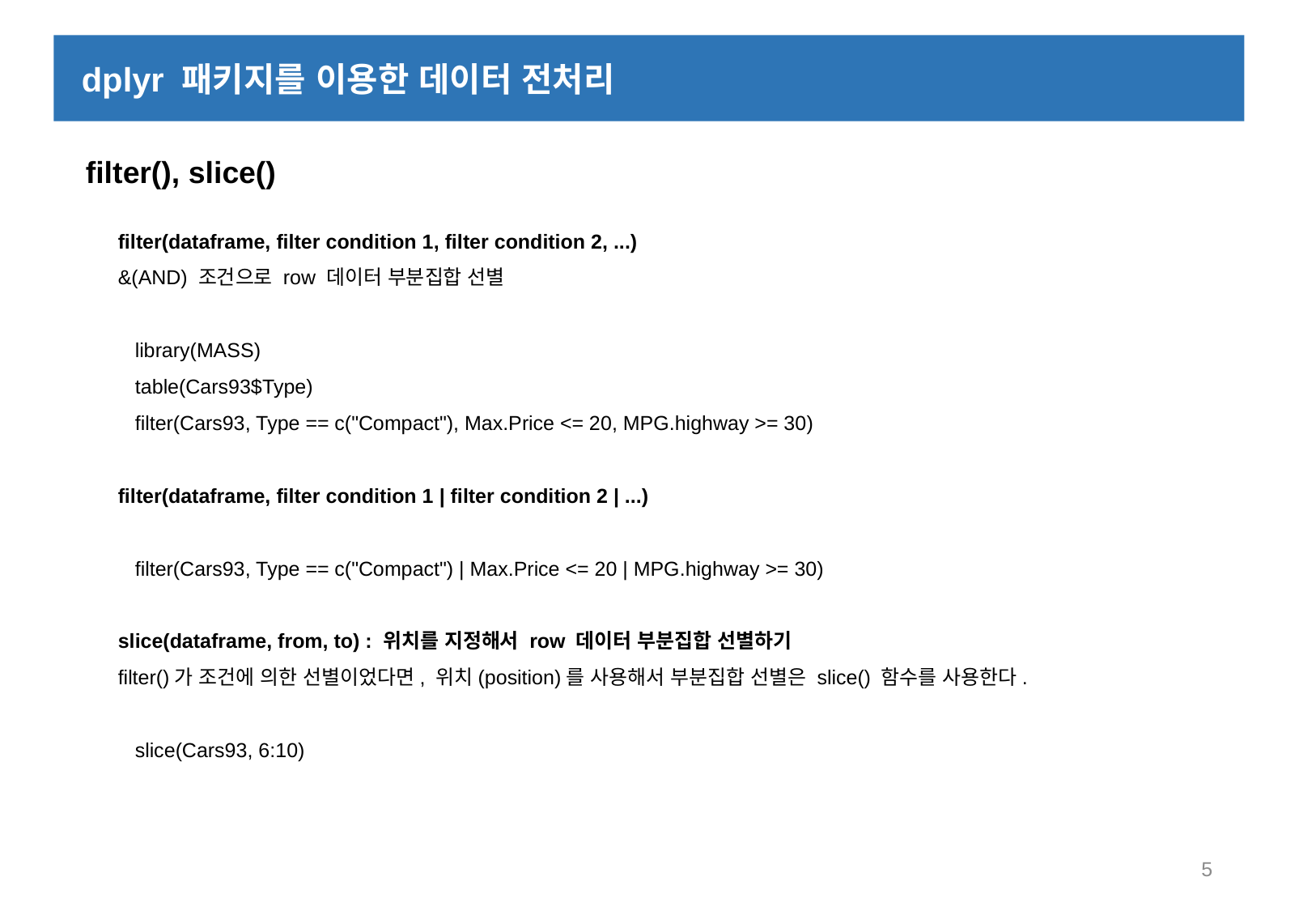

dplyr 패키지를 이용한 데이터 전처리

 filter(), slice()
filter(dataframe, filter condition 1, filter condition 2, ...)
&(AND) 조건으로 row 데이터 부분집합 선별

   library(MASS)
   table(Cars93$Type)
   filter(Cars93, Type == c("Compact"), Max.Price <= 20, MPG.highway >= 30)

filter(dataframe, filter condition 1 | filter condition 2 | ...)

   filter(Cars93, Type == c("Compact") | Max.Price <= 20 | MPG.highway >= 30)

slice(dataframe, from, to) : 위치를 지정해서 row 데이터 부분집합 선별하기
filter()가 조건에 의한 선별이었다면, 위치(position)를 사용해서 부분집합 선별은 slice() 함수를 사용한다.

   slice(Cars93, 6:10)
5